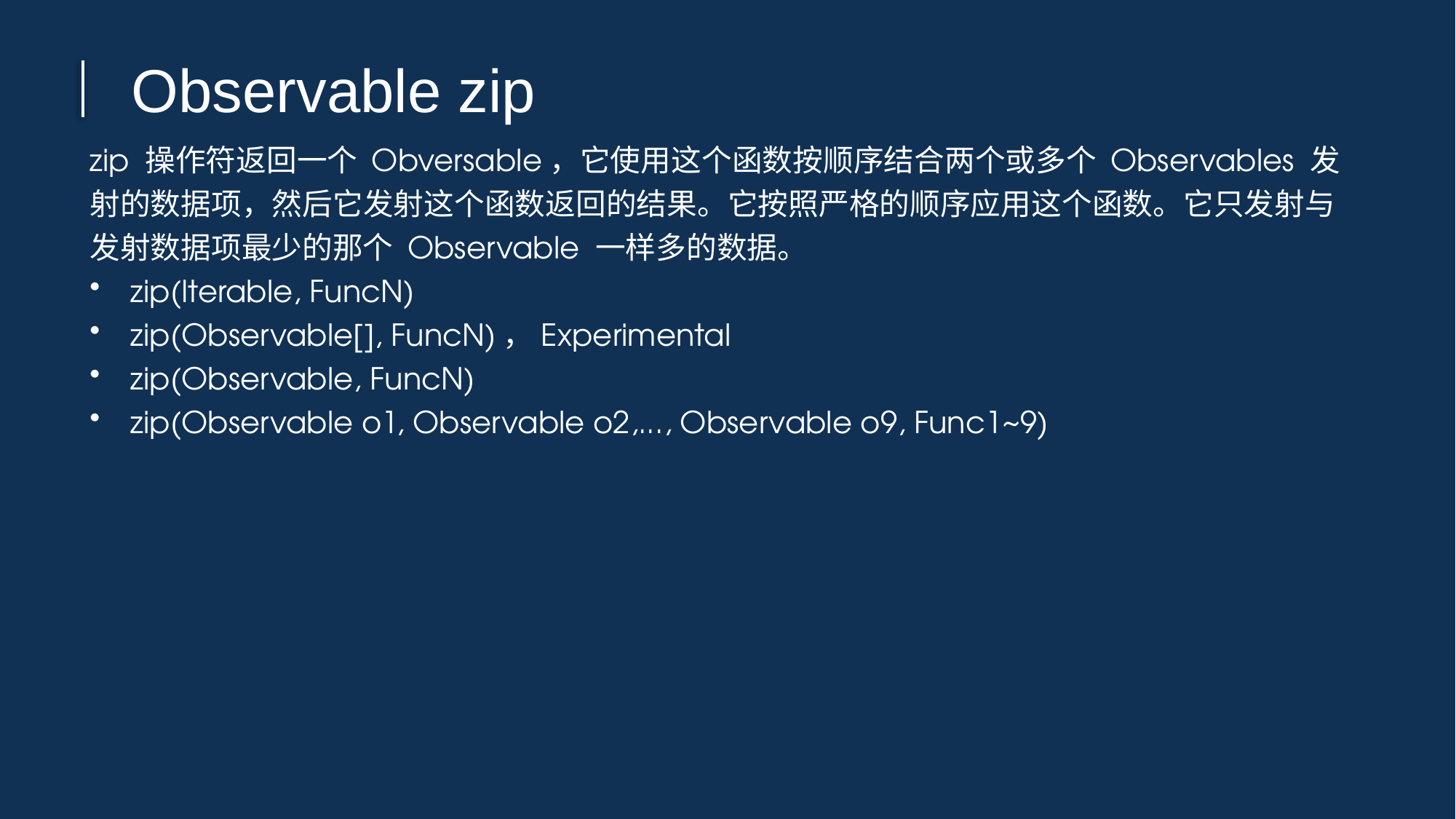

Observable zip
zip 操作符返回一个 Obversable，它使用这个函数按顺序结合两个或多个 Observables 发射的数据项，然后它发射这个函数返回的结果。它按照严格的顺序应用这个函数。它只发射与发射数据项最少的那个 Observable 一样多的数据。
zip(Iterable, FuncN)
zip(Observable[], FuncN)，Experimental
zip(Observable, FuncN)
zip(Observable o1, Observable o2,..., Observable o9, Func1~9)